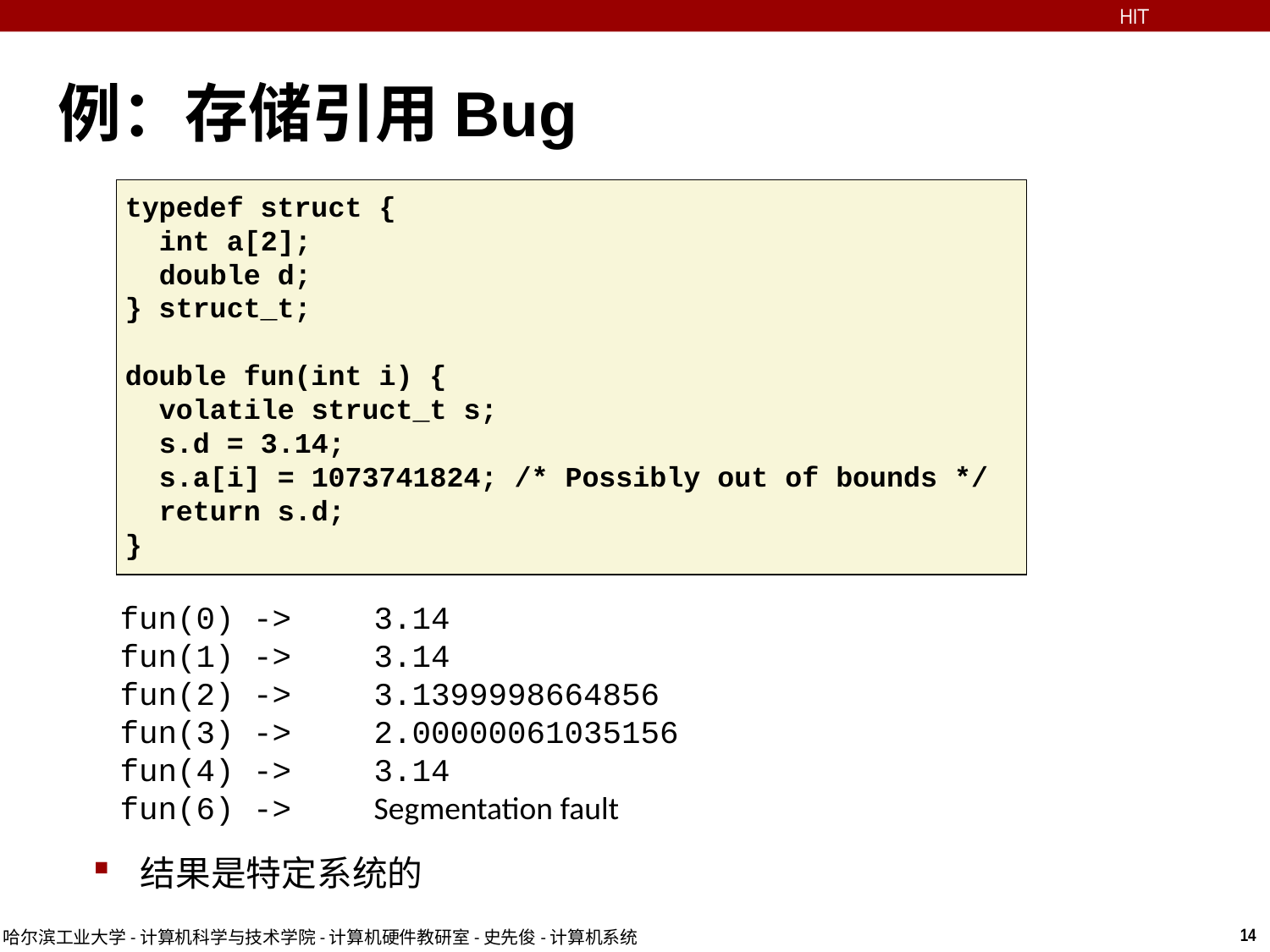

HIT
# 例：存储引用Bug
typedef struct {
  int a[2];
  double d;
} struct_t;

double fun(int i) {
  volatile struct_t s;
  s.d = 3.14;
  s.a[i] = 1073741824; /* Possibly out of bounds */
  return s.d;
}
fun(0) ->	3.14
fun(1) -> 	3.14
fun(2) ->	3.1399998664856
fun(3) -> 	2.00000061035156
fun(4) -> 	3.14
fun(6) -> 	Segmentation fault
结果是特定系统的